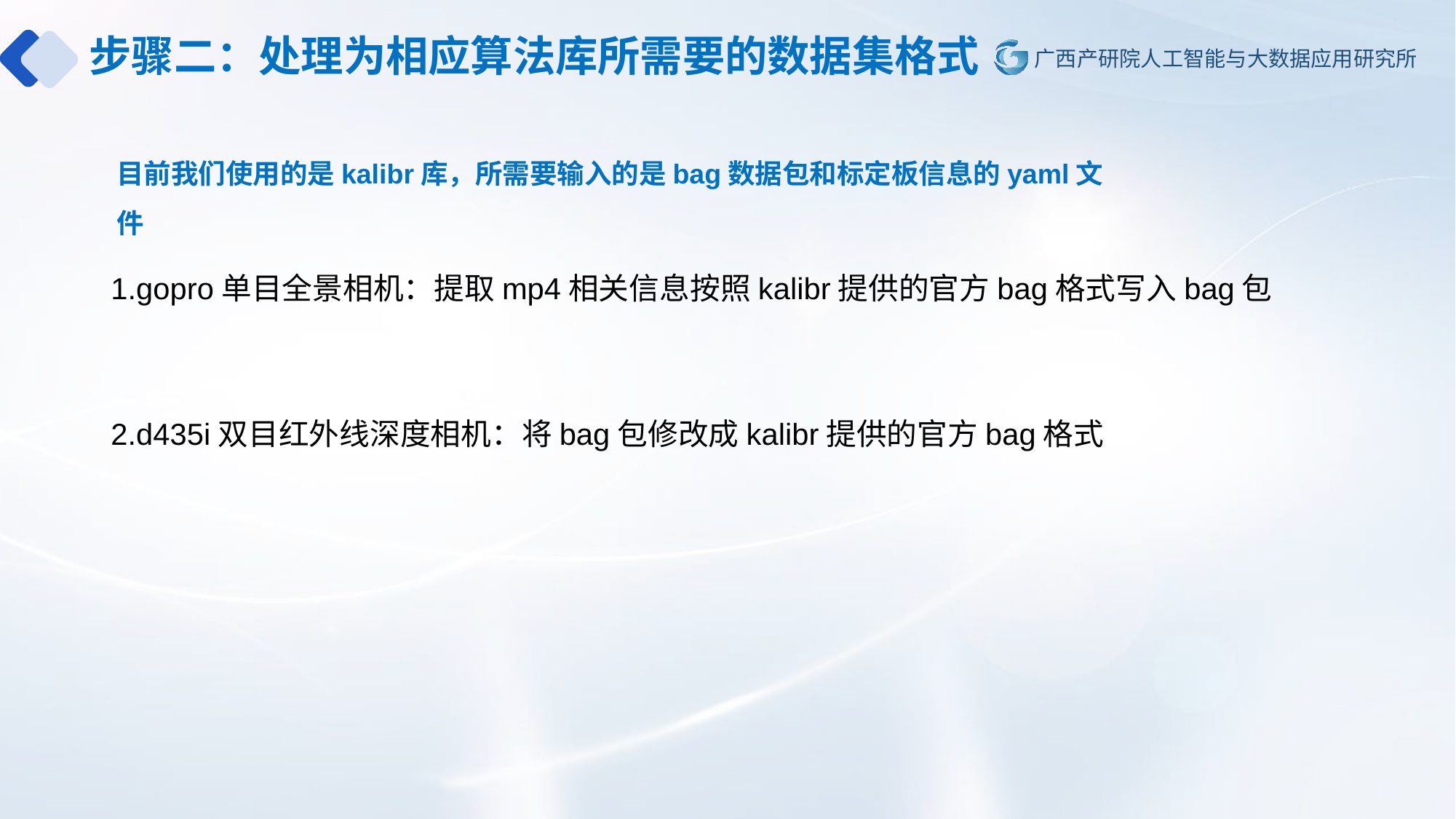

步骤二：处理为相应算法库所需要的数据集格式

目前我们使用的是kalibr库，所需要输入的是bag数据包和标定板信息的yaml文件
1.gopro单目全景相机：提取mp4相关信息按照kalibr提供的官方bag格式写入bag包

2.d435i双目红外线深度相机：将bag包修改成kalibr提供的官方bag格式